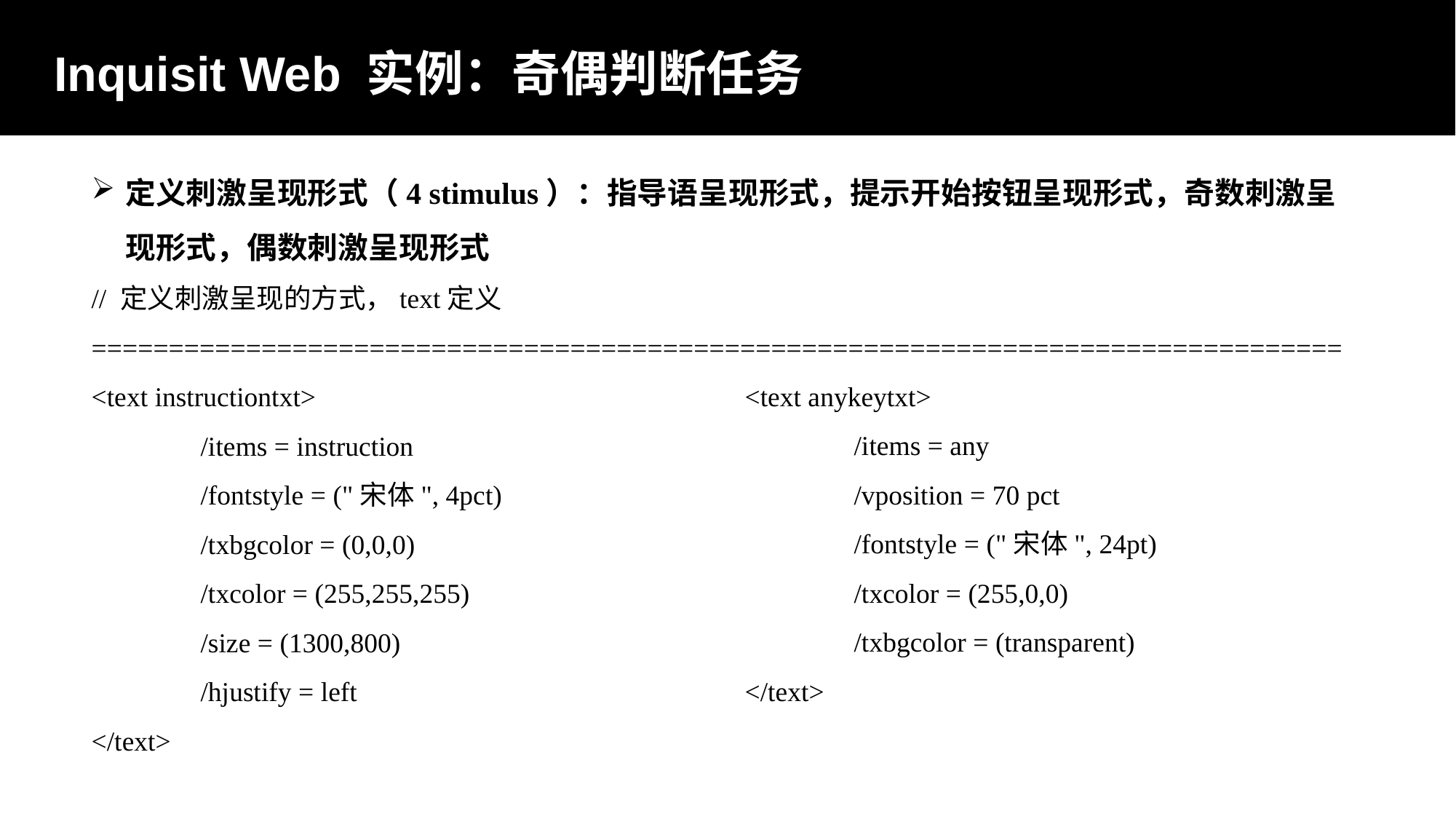

Inquisit Web 实例：奇偶判断任务
定义刺激呈现形式（4 stimulus）：指导语呈现形式，提示开始按钮呈现形式，奇数刺激呈现形式，偶数刺激呈现形式
// 定义刺激呈现的方式，text定义
=================================================================================
<text instructiontxt>
	/items = instruction
	/fontstyle = ("宋体", 4pct)
	/txbgcolor = (0,0,0)
	/txcolor = (255,255,255)
	/size = (1300,800)
	/hjustify = left
</text>

<text oddnumbertxt>
	/items = oddnumbers
	/fontstyle = ("Arial",60ptc)
	/txbgcolor = (0,0,0)
	/txcolor = (255,255,255)
</text>

<text evennumbertxt>
	/items = evennumbers
	/ fontstyle = ("Arial",60ptc)
	/txbgcolor = (0,0,0)
	/txcolor = (255,255,255)
</text>
<text anykeytxt>
	/items = any
	/vposition = 70 pct
	/fontstyle = ("宋体", 24pt)
	/txcolor = (255,0,0)
	/txbgcolor = (transparent)
</text>